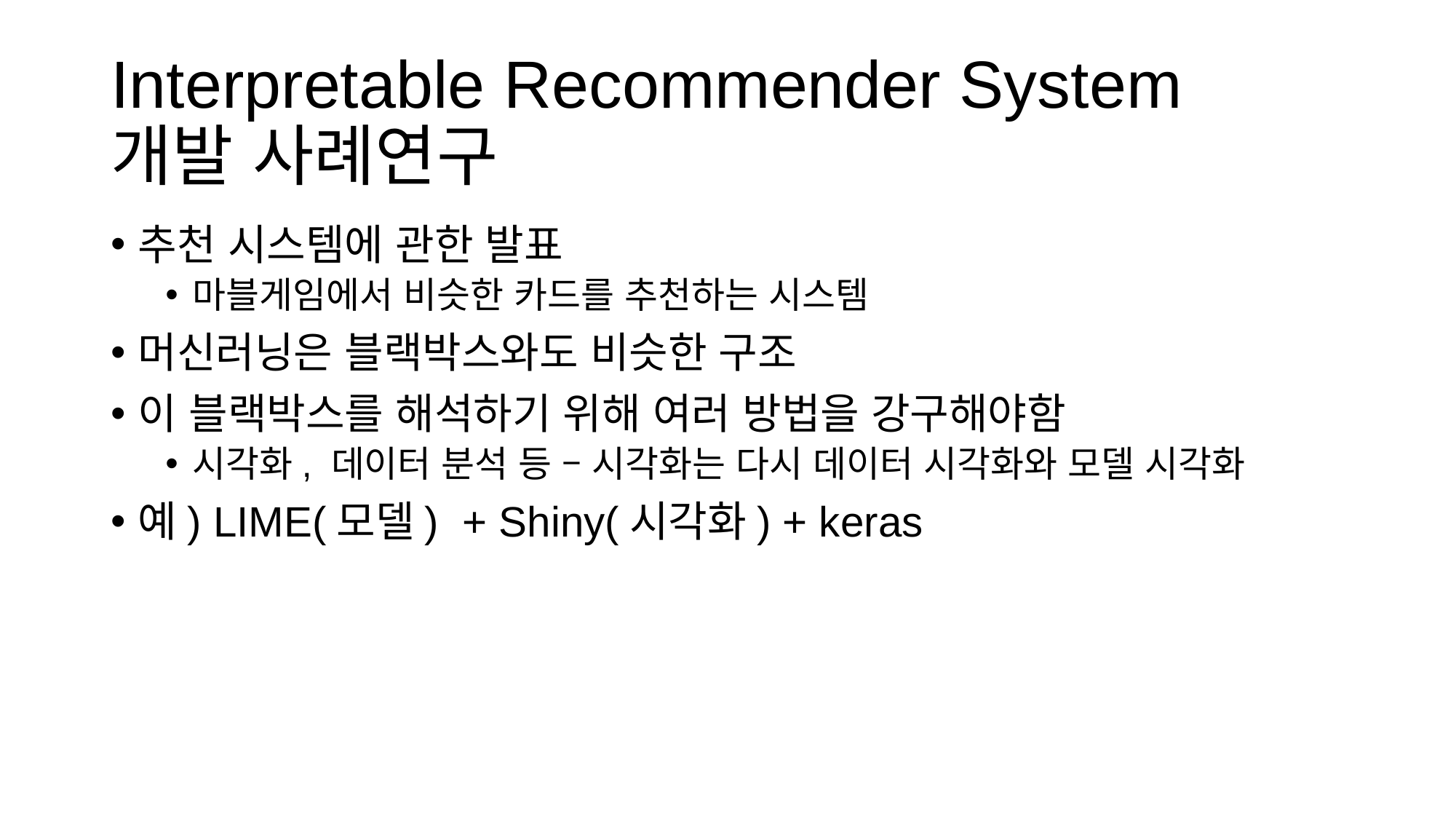

# Interpretable Recommender System 개발 사례연구
추천 시스템에 관한 발표
마블게임에서 비슷한 카드를 추천하는 시스템
머신러닝은 블랙박스와도 비슷한 구조
이 블랙박스를 해석하기 위해 여러 방법을 강구해야함
시각화, 데이터 분석 등 – 시각화는 다시 데이터 시각화와 모델 시각화
예) LIME(모델)  + Shiny(시각화) + keras